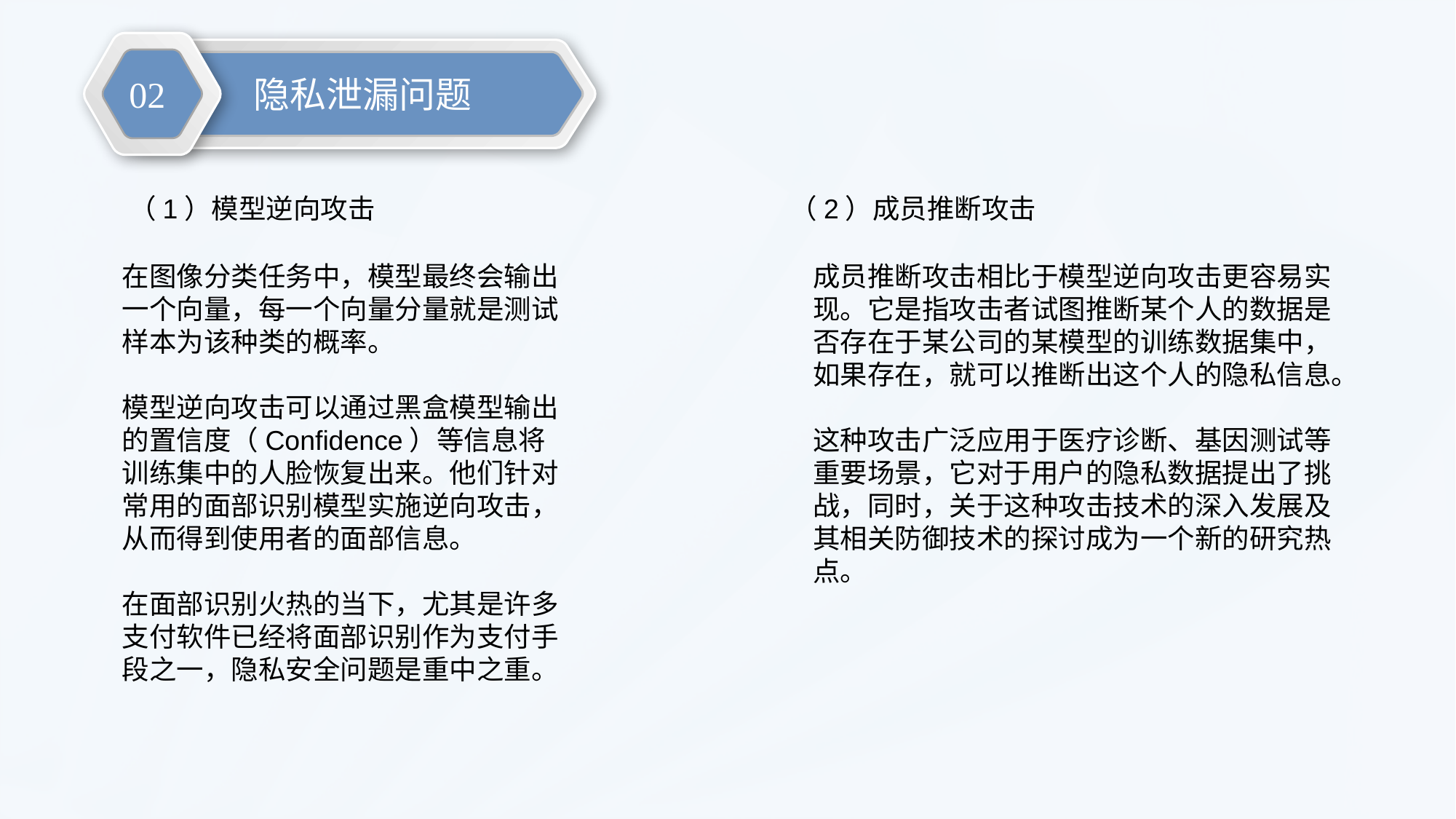

02

隐私泄漏问题
（1）模型逆向攻击
（2）成员推断攻击
在图像分类任务中，模型最终会输出一个向量，每一个向量分量就是测试样本为该种类的概率。

模型逆向攻击可以通过黑盒模型输出的置信度（Confidence）等信息将训练集中的人脸恢复出来。他们针对常用的面部识别模型实施逆向攻击，从而得到使用者的面部信息。

在面部识别火热的当下，尤其是许多支付软件已经将面部识别作为支付手段之一，隐私安全问题是重中之重。
成员推断攻击相比于模型逆向攻击更容易实现。它是指攻击者试图推断某个人的数据是否存在于某公司的某模型的训练数据集中，如果存在，就可以推断出这个人的隐私信息。

这种攻击广泛应用于医疗诊断、基因测试等重要场景，它对于用户的隐私数据提出了挑战，同时，关于这种攻击技术的深入发展及其相关防御技术的探讨成为一个新的研究热点。